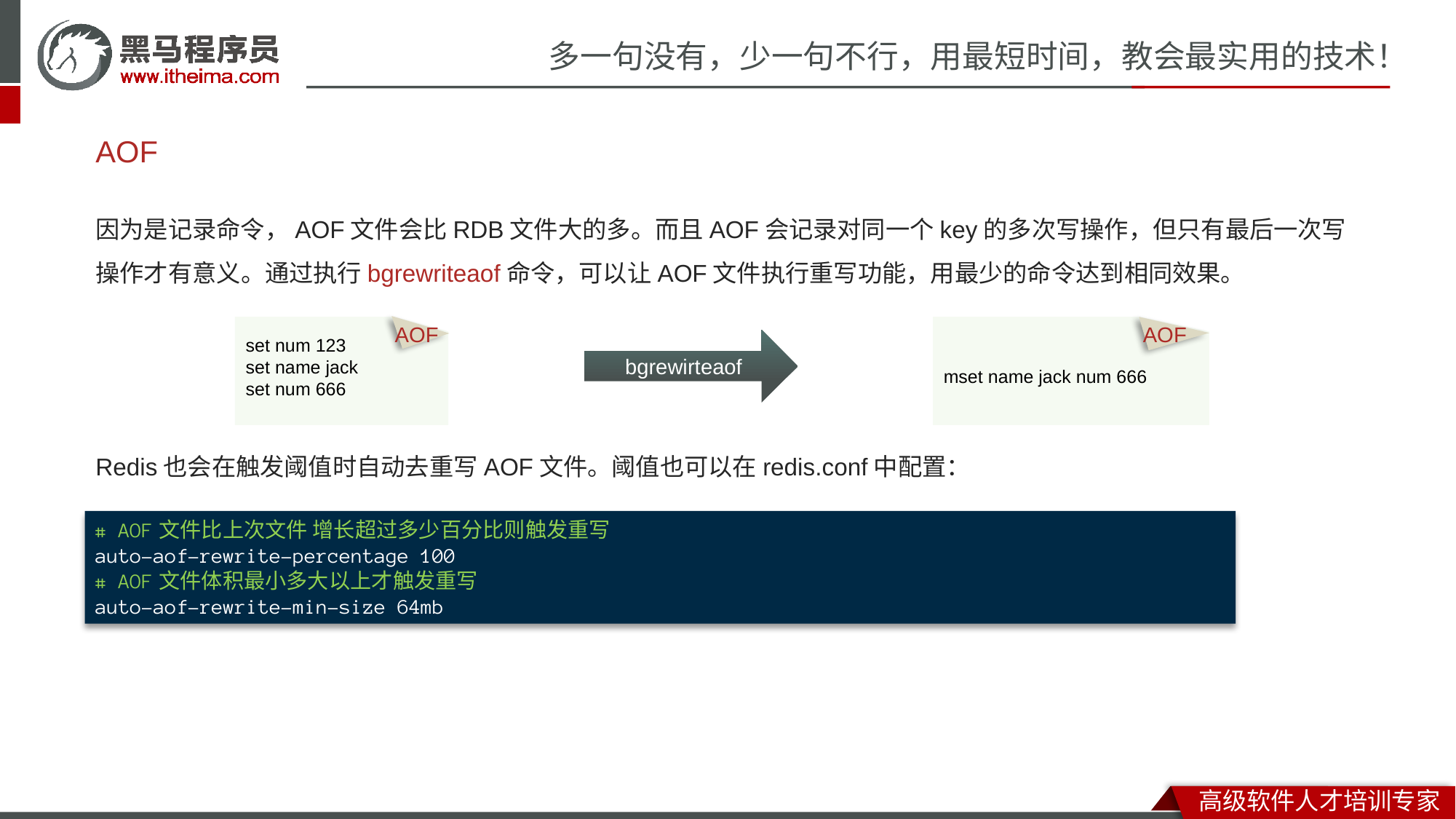

# AOF
因为是记录命令，AOF文件会比RDB文件大的多。而且AOF会记录对同一个key的多次写操作，但只有最后一次写操作才有意义。通过执行bgrewriteaof命令，可以让AOF文件执行重写功能，用最少的命令达到相同效果。

Redis也会在触发阈值时自动去重写AOF文件。阈值也可以在redis.conf中配置：

AOF

mset name jack num 666

AOF

set num 123
set name jack
set num 666
bgrewirteaof
# AOF文件比上次文件 增长超过多少百分比则触发重写 auto-aof-rewrite-percentage 100 # AOF文件体积最小多大以上才触发重写 auto-aof-rewrite-min-size 64mb